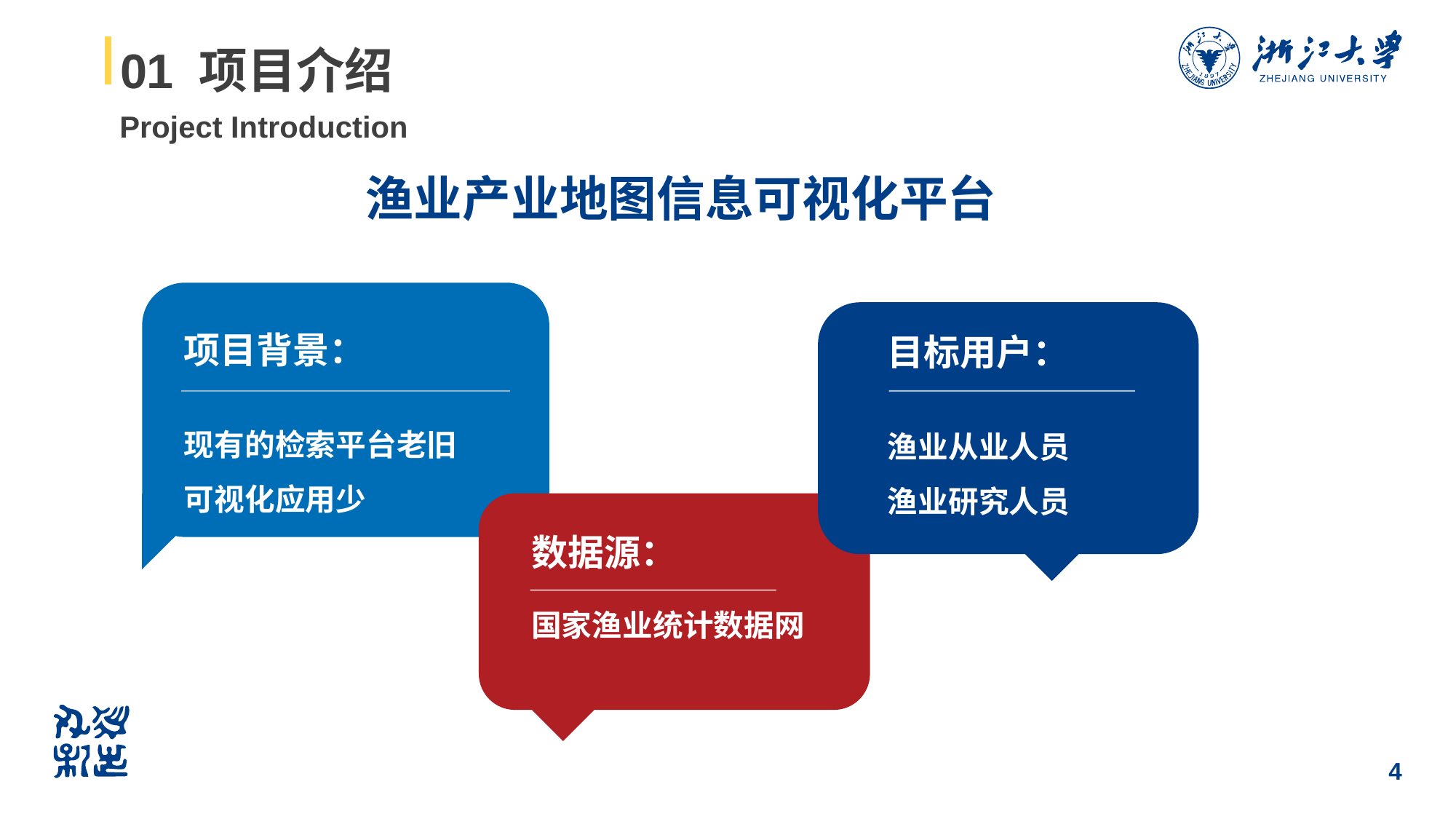

# 01 项目介绍
Project Introduction

渔业产业地图信息可视化平台

目标用户：

渔业从业人员
渔业研究人员

项目背景：

现有的检索平台老旧
可视化应用少

数据源：

国家渔业统计数据网
4